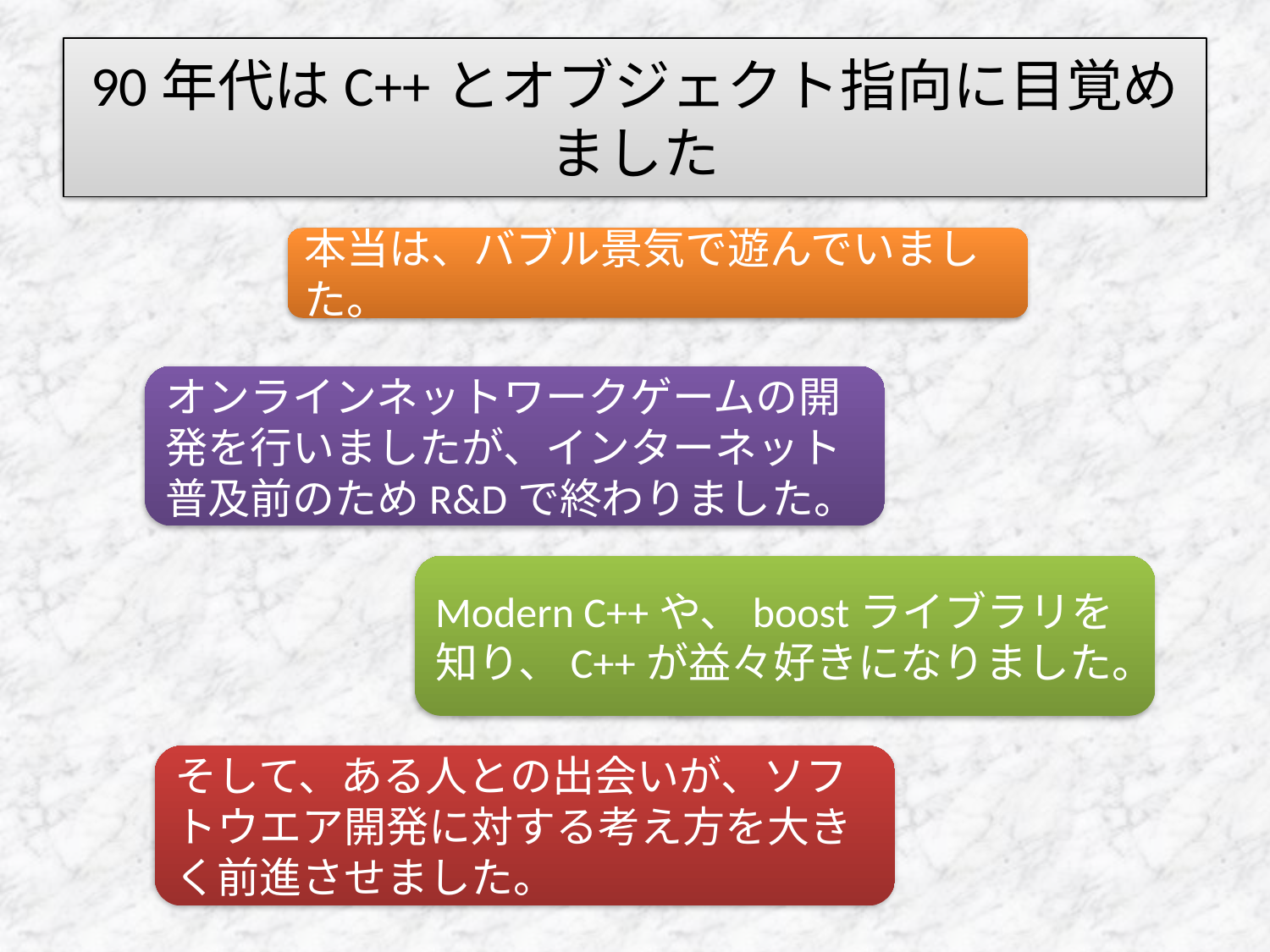

# 90年代はC++とオブジェクト指向に目覚めました
本当は、バブル景気で遊んでいました。
オンラインネットワークゲームの開発を行いましたが、インターネット普及前のためR&Dで終わりました。
Modern C++や、boostライブラリを知り、C++が益々好きになりました。
そして、ある人との出会いが、ソフトウエア開発に対する考え方を大きく前進させました。